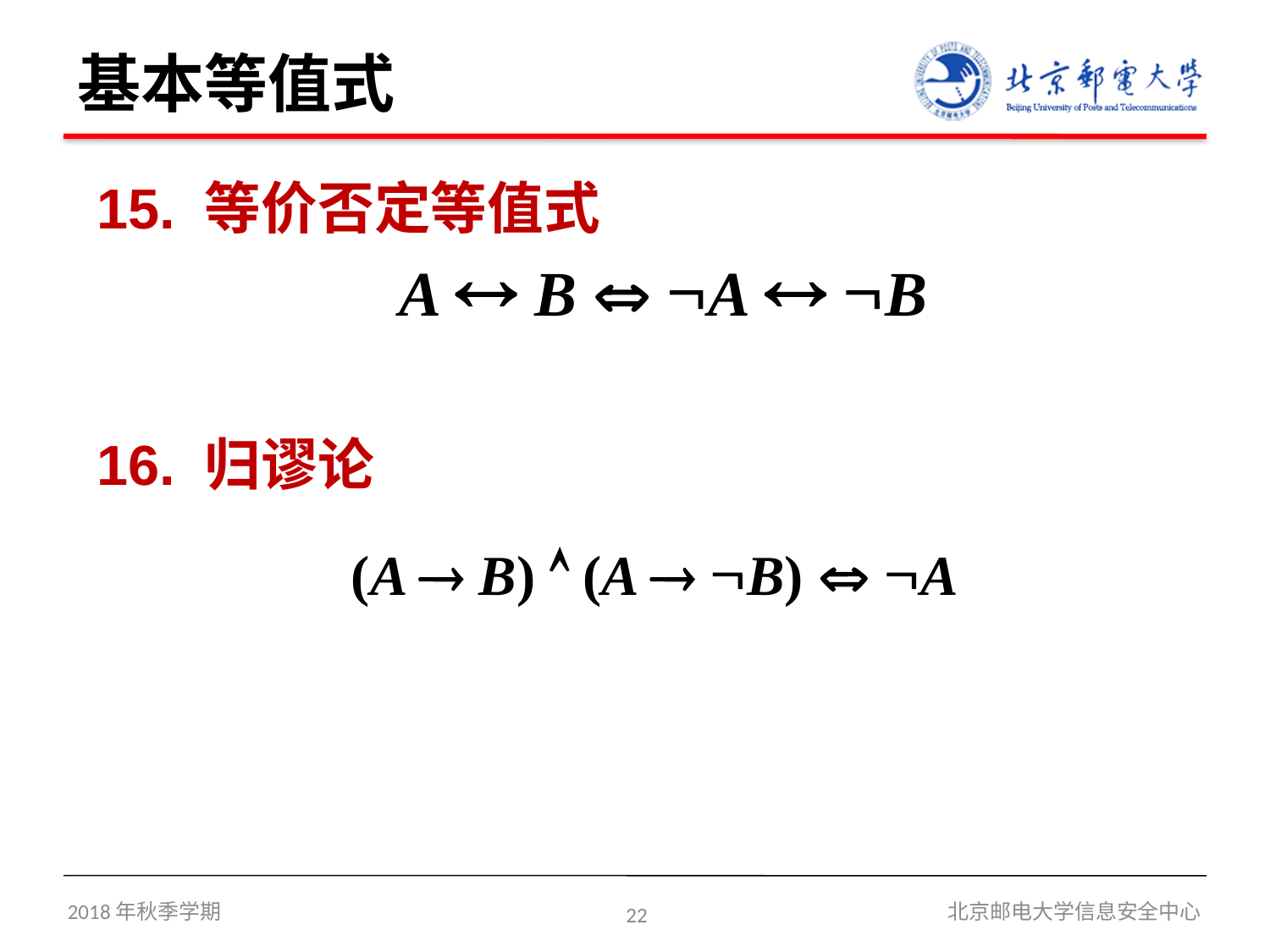

# 基本等值式
15. 等价否定等值式
	           A ↔ B ⇔ ¬A ↔ ¬B

16. 归谬论
     		(A → B) ∧ (A → ¬B) ⇔ ¬A

2018年秋季学期
22